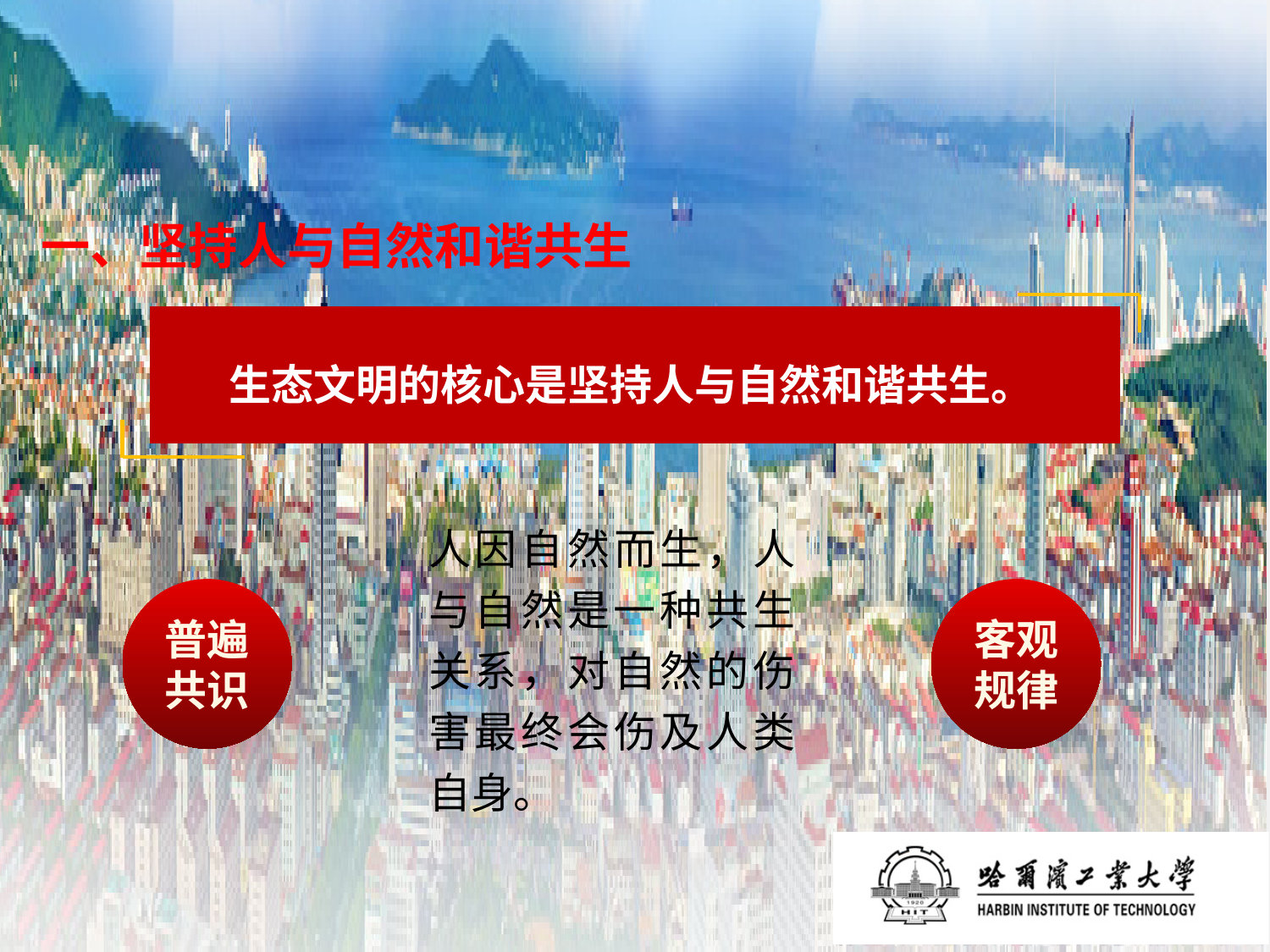

# 一、坚持人与自然和谐共生

生态文明的核心是坚持人与自然和谐共生。
人因自然而生，人与自然是一种共生关系，对自然的伤害最终会伤及人类自身。
普遍共识
客观规律